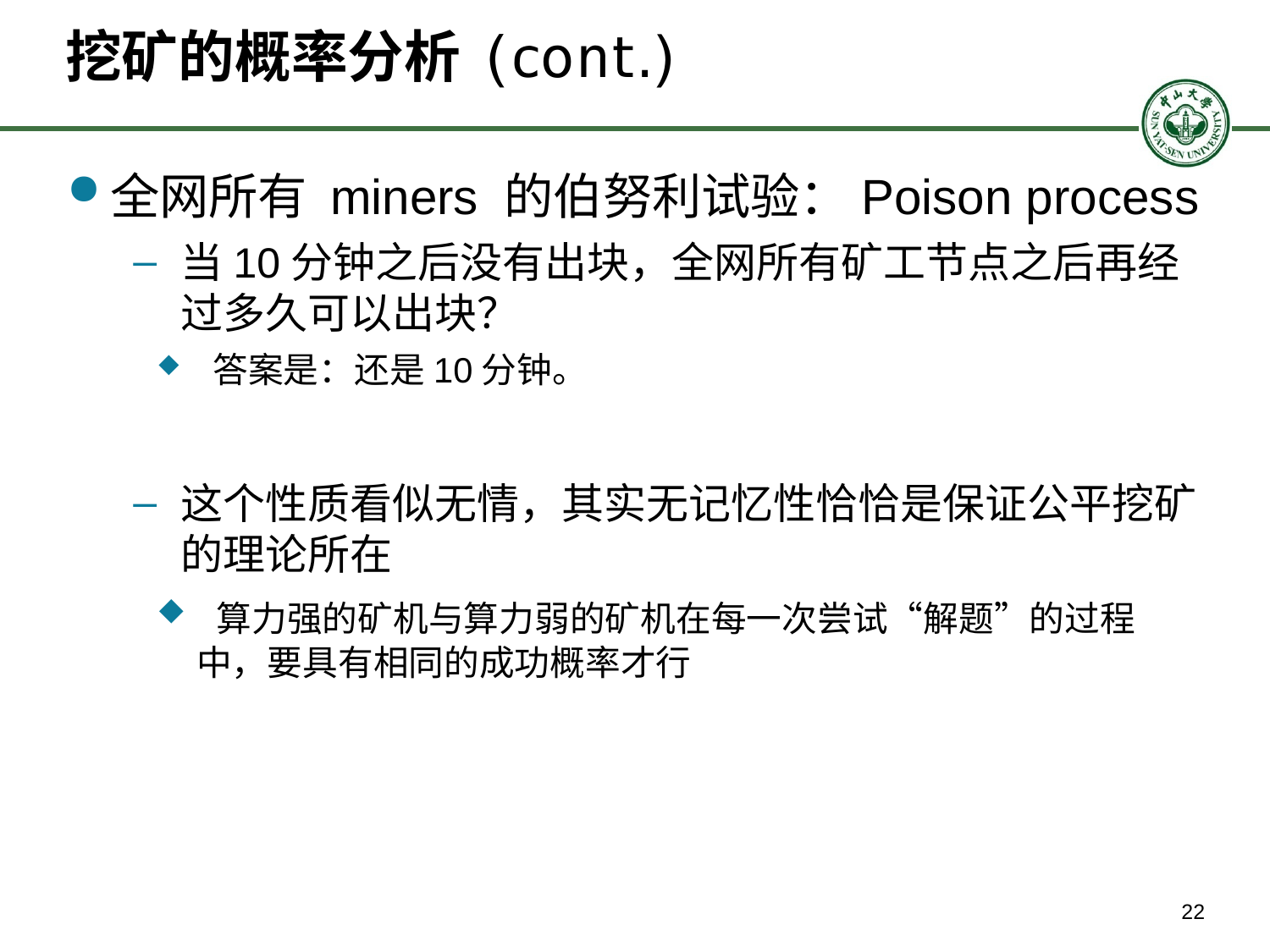

# 挖矿的概率分析 (cont.)
全网所有 miners 的伯努利试验：Poison process
当10分钟之后没有出块，全网所有矿工节点之后再经过多久可以出块？
 答案是：还是10分钟。

这个性质看似无情，其实无记忆性恰恰是保证公平挖矿的理论所在
 算力强的矿机与算力弱的矿机在每一次尝试“解题”的过程中，要具有相同的成功概率才行